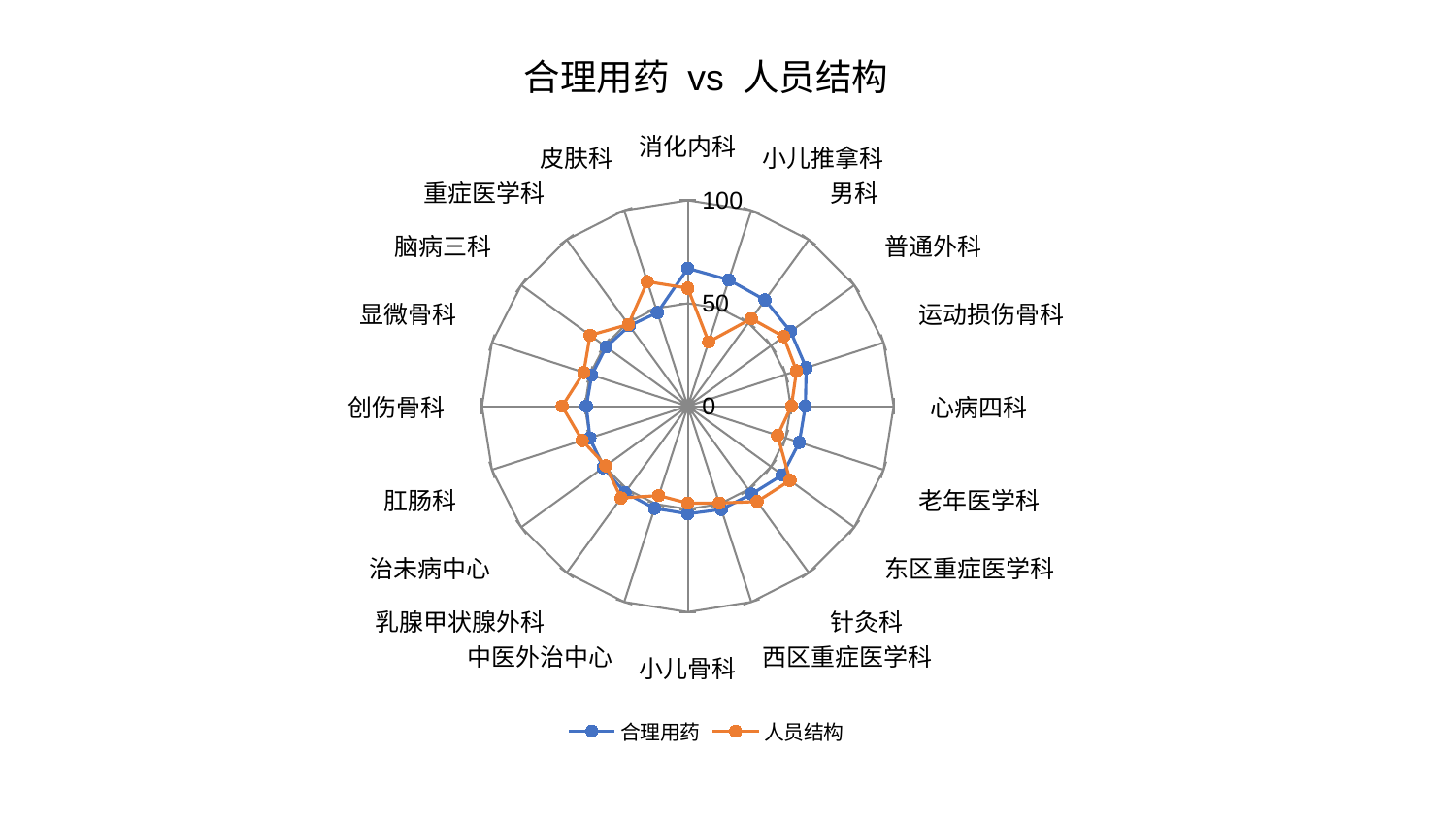

### Chart: 合理用药 vs 人员结构

| Category | 合理用药 | 人员结构 |
|---|---|---|
| 消化内科 | 66.96464749154566 | 57.33601203327537 |
| 小儿推拿科 | 64.5293849848114 | 32.84177823871729 |
| 男科 | 63.81983635637631 | 52.582175176594774 |
| 普通外科 | 61.757006226855474 | 57.52791396693286 |
| 运动损伤骨科 | 60.49275727443726 | 55.543916394755534 |
| 心病四科 | 57.11933871694856 | 50.361691529280684 |
| 老年医学科 | 56.9753612116954 | 45.88780248476714 |
| 东区重症医学科 | 56.82297404016394 | 61.395771189354726 |
| 针灸科 | 52.755737340425924 | 57.279209112034884 |
| 西区重症医学科 | 52.74312154509345 | 49.47736033750294 |
| 小儿骨科 | 52.28618884864217 | 47.10744061557777 |
| 中医外治中心 | 52.18829422770733 | 45.637093723202 |
| 乳腺甲状腺外科 | 51.90041045863434 | 55.13825638311038 |
| 治未病中心 | 50.851479275354336 | 49.225328994968685 |
| 肛肠科 | 49.967306231092586 | 53.916377220905375 |
| 创伤骨科 | 49.27519711845432 | 61.03773507161047 |
| 显微骨科 | 49.05842766094619 | 53.13921722167576 |
| 脑病三科 | 49.00393589368499 | 58.658761859246525 |
| 重症医学科 | 48.28817610676066 | 49.08327194851886 |
| 皮肤科 | 47.828581114068086 | 63.62489274397157 |
51